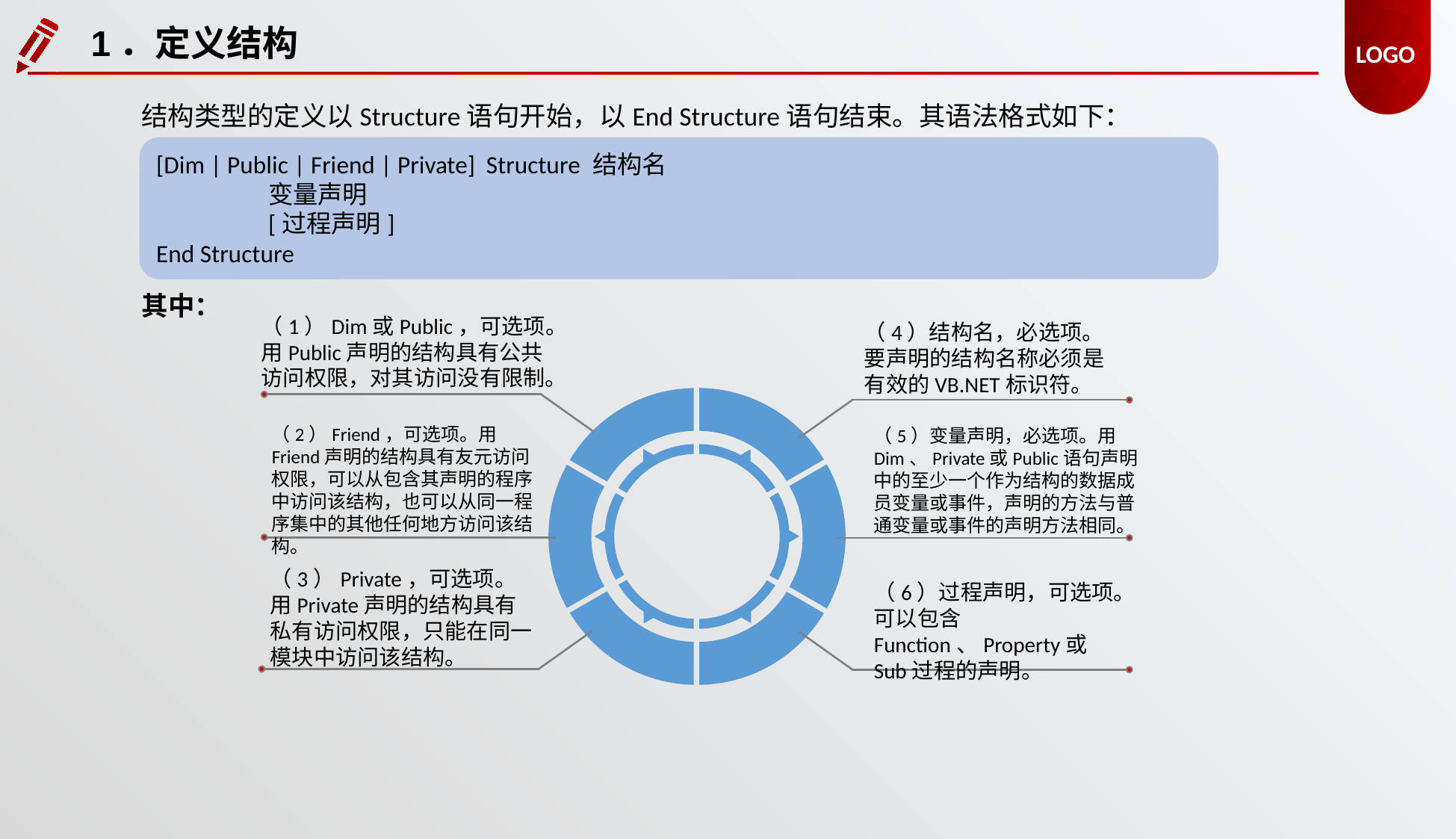

LOGO
1．定义结构

结构类型的定义以Structure语句开始，以End Structure语句结束。其语法格式如下：
[Dim | Public | Friend | Private]  Structure 结构名
	变量声明
	[过程声明]
End Structure
其中：
（1）Dim或Public，可选项。用Public声明的结构具有公共访问权限，对其访问没有限制。
（4）结构名，必选项。要声明的结构名称必须是有效的VB.NET标识符。

（2）Friend，可选项。用Friend声明的结构具有友元访问权限，可以从包含其声明的程序中访问该结构，也可以从同一程序集中的其他任何地方访问该结构。
（5）变量声明，必选项。用Dim、Private或Public语句声明中的至少一个作为结构的数据成员变量或事件，声明的方法与普通变量或事件的声明方法相同。

（3）Private，可选项。用Private声明的结构具有私有访问权限，只能在同一模块中访问该结构。
（6）过程声明，可选项。可以包含Function、Property或Sub过程的声明。